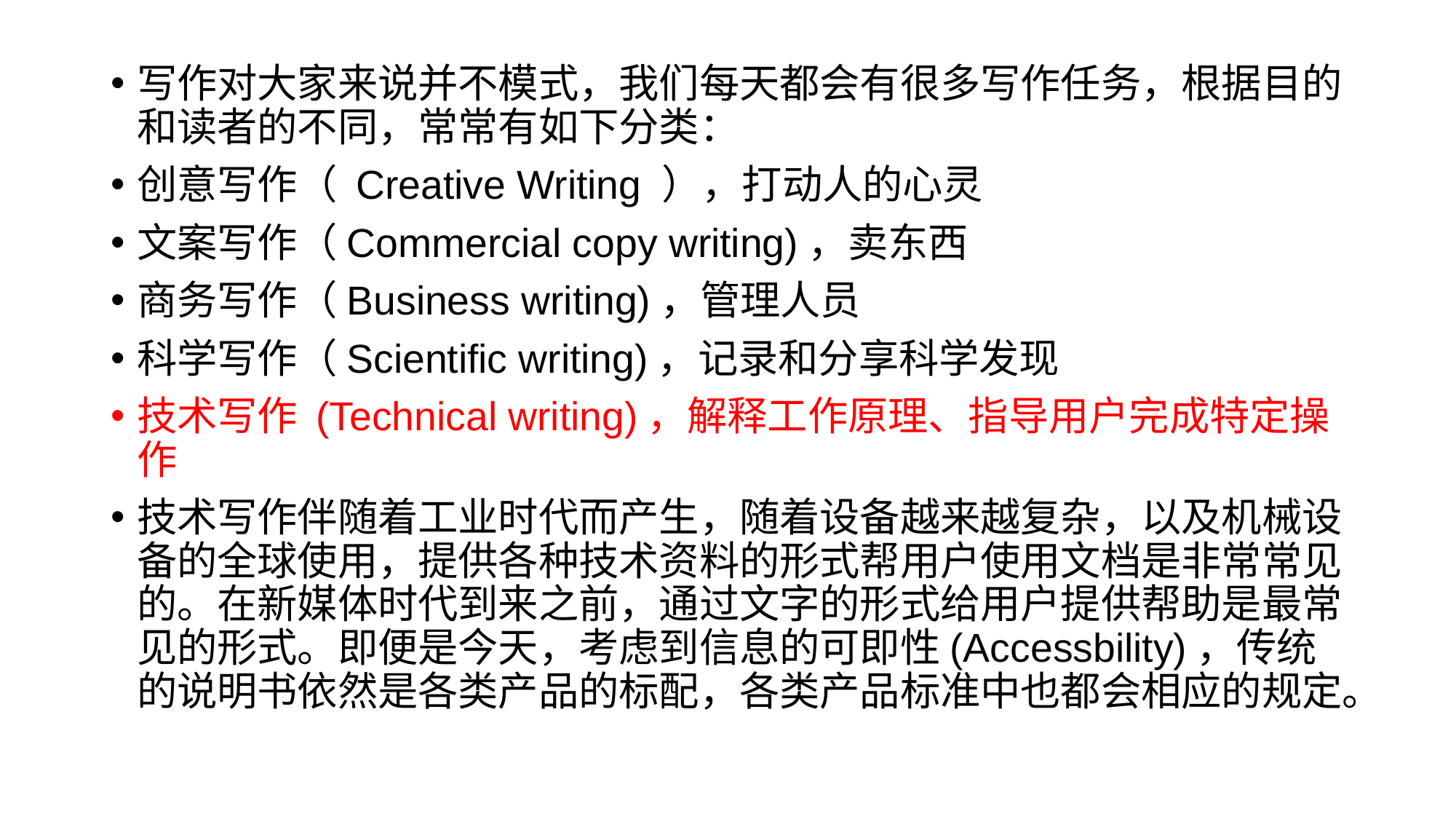

#
写作对大家来说并不模式，我们每天都会有很多写作任务，根据目的和读者的不同，常常有如下分类：
创意写作（ Creative Writing ），打动人的心灵
文案写作（Commercial copy writing)，卖东西
商务写作（Business writing)，管理人员
科学写作（Scientific writing)，记录和分享科学发现
技术写作 (Technical writing)，解释工作原理、指导用户完成特定操作
技术写作伴随着工业时代而产生，随着设备越来越复杂，以及机械设备的全球使用，提供各种技术资料的形式帮用户使用文档是非常常见的。在新媒体时代到来之前，通过文字的形式给用户提供帮助是最常见的形式。即便是今天，考虑到信息的可即性(Accessbility)，传统的说明书依然是各类产品的标配，各类产品标准中也都会相应的规定。